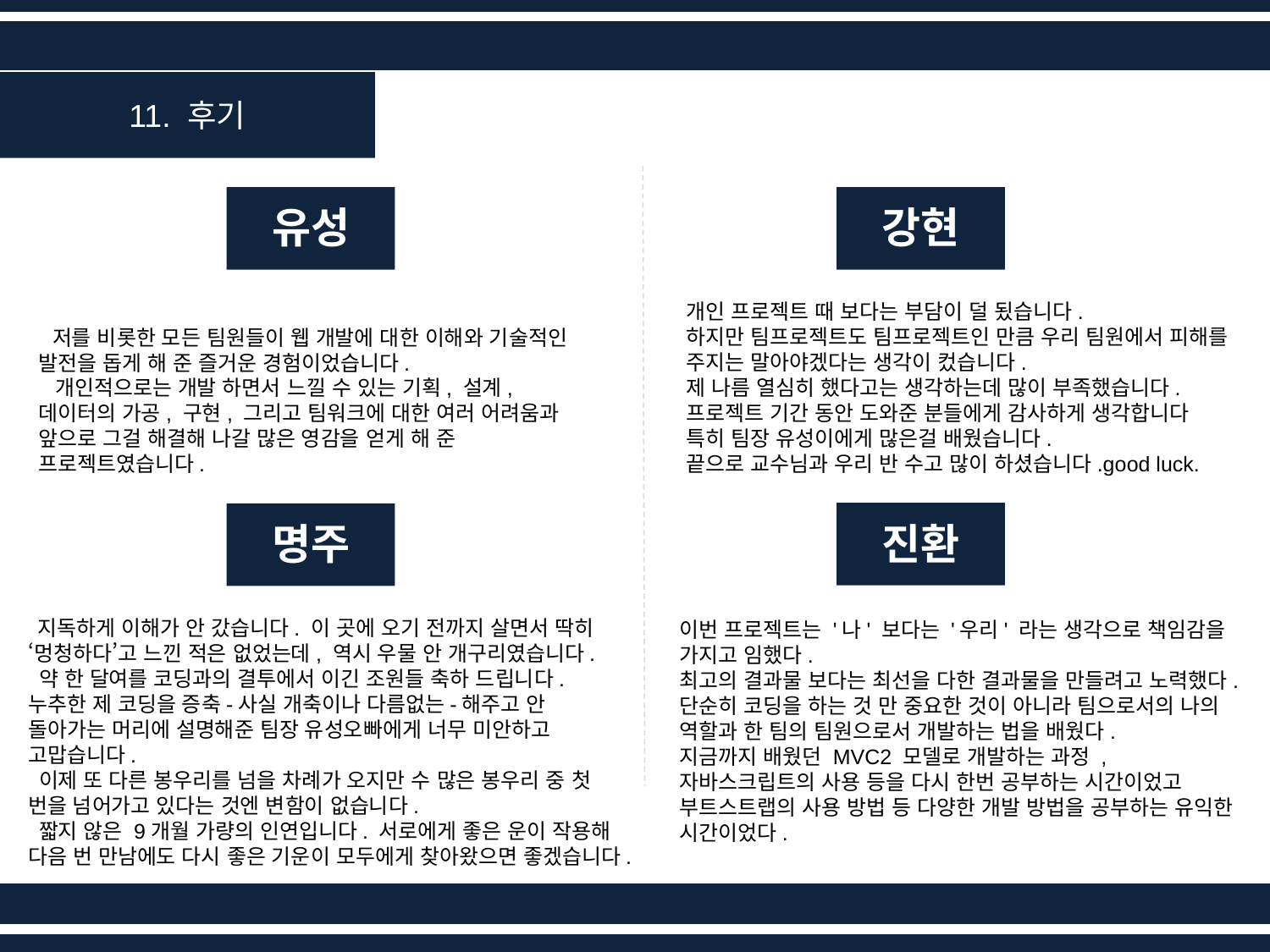

11. 후기

유성

강현
개인 프로젝트 때 보다는 부담이 덜 됬습니다.
하지만 팀프로젝트도 팀프로젝트인 만큼 우리 팀원에서 피해를 주지는 말아야겠다는 생각이 컸습니다.
제 나름 열심히 했다고는 생각하는데 많이 부족했습니다.
프로젝트 기간 동안 도와준 분들에게 감사하게 생각합니다
특히 팀장 유성이에게 많은걸 배웠습니다.
끝으로 교수님과 우리 반 수고 많이 하셨습니다.good luck.
  저를 비롯한 모든 팀원들이 웹 개발에 대한 이해와 기술적인 발전을 돕게 해 준 즐거운 경험이었습니다.
  개인적으로는 개발 하면서 느낄 수 있는 기획, 설계, 데이터의 가공, 구현, 그리고 팀워크에 대한 여러 어려움과 앞으로 그걸 해결해 나갈 많은 영감을 얻게 해 준 프로젝트였습니다.

진환

명주
 지독하게 이해가 안 갔습니다. 이 곳에 오기 전까지 살면서 딱히 ‘멍청하다’고 느낀 적은 없었는데, 역시 우물 안 개구리였습니다.
 약 한 달여를 코딩과의 결투에서 이긴 조원들 축하 드립니다.
누추한 제 코딩을 증축-사실 개축이나 다름없는-해주고 안 돌아가는 머리에 설명해준 팀장 유성오빠에게 너무 미안하고 고맙습니다.
 이제 또 다른 봉우리를 넘을 차례가 오지만 수 많은 봉우리 중 첫 번을 넘어가고 있다는 것엔 변함이 없습니다.
 짧지 않은 9개월 가량의 인연입니다. 서로에게 좋은 운이 작용해 다음 번 만남에도 다시 좋은 기운이 모두에게 찾아왔으면 좋겠습니다.

이번 프로젝트는 '나' 보다는 '우리' 라는 생각으로 책임감을 가지고 임했다.
최고의 결과물 보다는 최선을 다한 결과물을 만들려고 노력했다.
단순히 코딩을 하는 것 만 중요한 것이 아니라 팀으로서의 나의 역할과 한 팀의 팀원으로서 개발하는 법을 배웠다.
지금까지 배웠던 MVC2 모델로 개발하는 과정 , 자바스크립트의 사용 등을 다시 한번 공부하는 시간이었고 부트스트랩의 사용 방법 등 다양한 개발 방법을 공부하는 유익한 시간이었다.